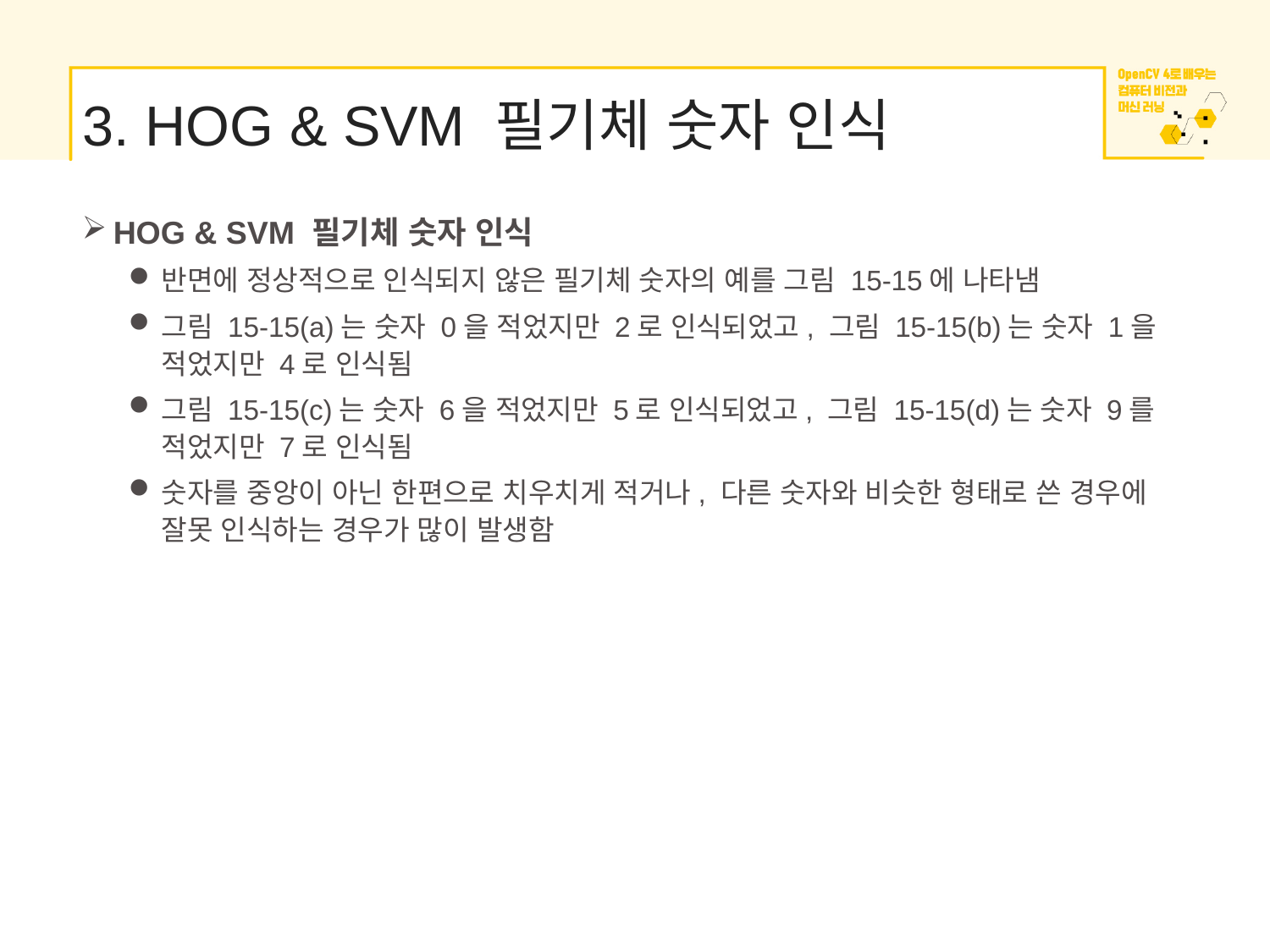

# 3. HOG & SVM 필기체 숫자 인식
HOG & SVM 필기체 숫자 인식
반면에 정상적으로 인식되지 않은 필기체 숫자의 예를 그림 15-15에 나타냄
그림 15-15(a)는 숫자 0을 적었지만 2로 인식되었고, 그림 15-15(b)는 숫자 1을 적었지만 4로 인식됨
그림 15-15(c)는 숫자 6을 적었지만 5로 인식되었고, 그림 15-15(d)는 숫자 9를 적었지만 7로 인식됨
숫자를 중앙이 아닌 한편으로 치우치게 적거나, 다른 숫자와 비슷한 형태로 쓴 경우에 잘못 인식하는 경우가 많이 발생함